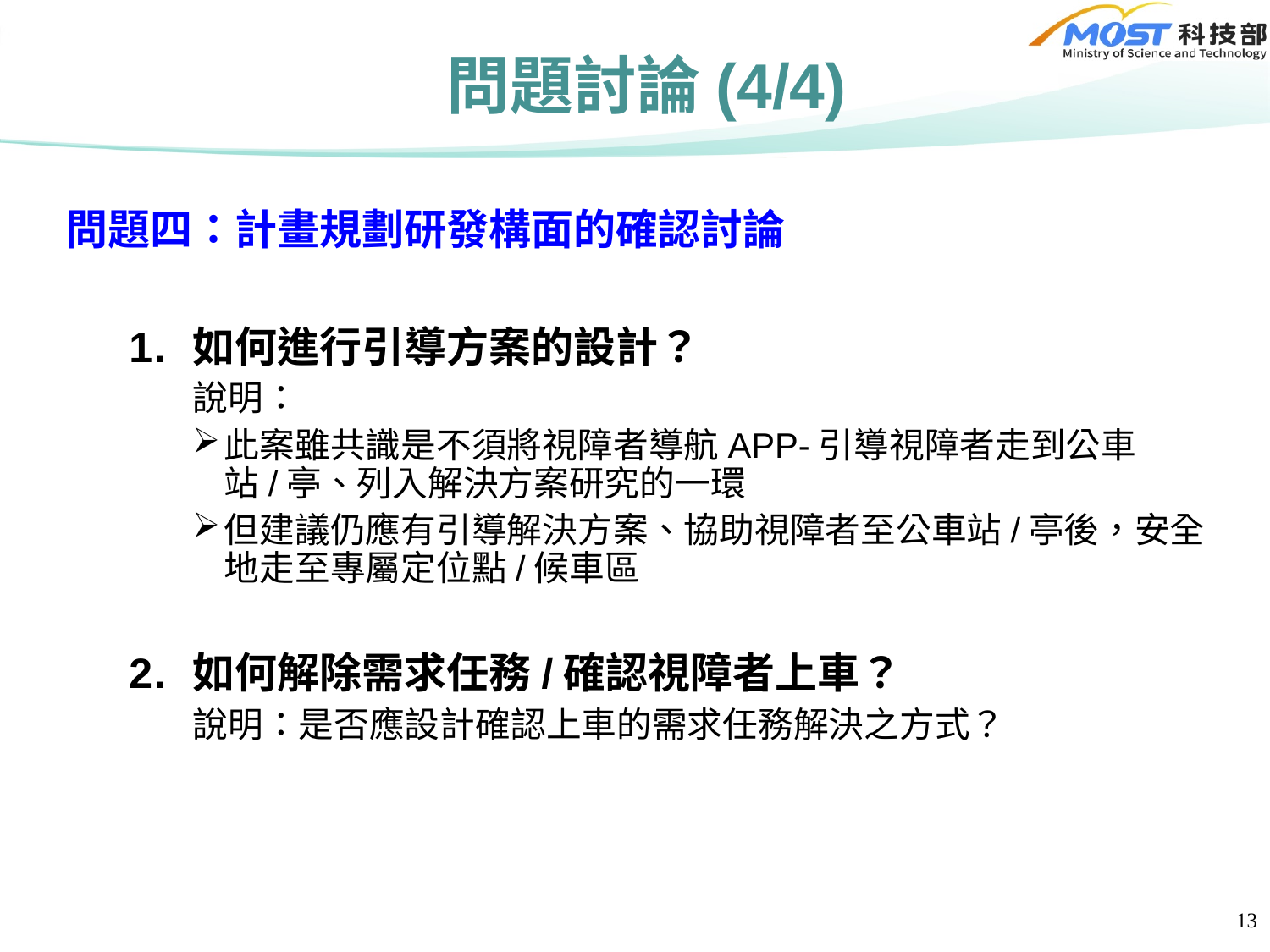

# 問題討論(4/4)
問題四：計畫規劃研發構面的確認討論

如何進行引導方案的設計？
說明：
此案雖共識是不須將視障者導航APP-引導視障者走到公車站/亭、列入解決方案研究的一環
但建議仍應有引導解決方案、協助視障者至公車站/亭後，安全地走至專屬定位點/候車區

如何解除需求任務/確認視障者上車？
說明：是否應設計確認上車的需求任務解決之方式？

13